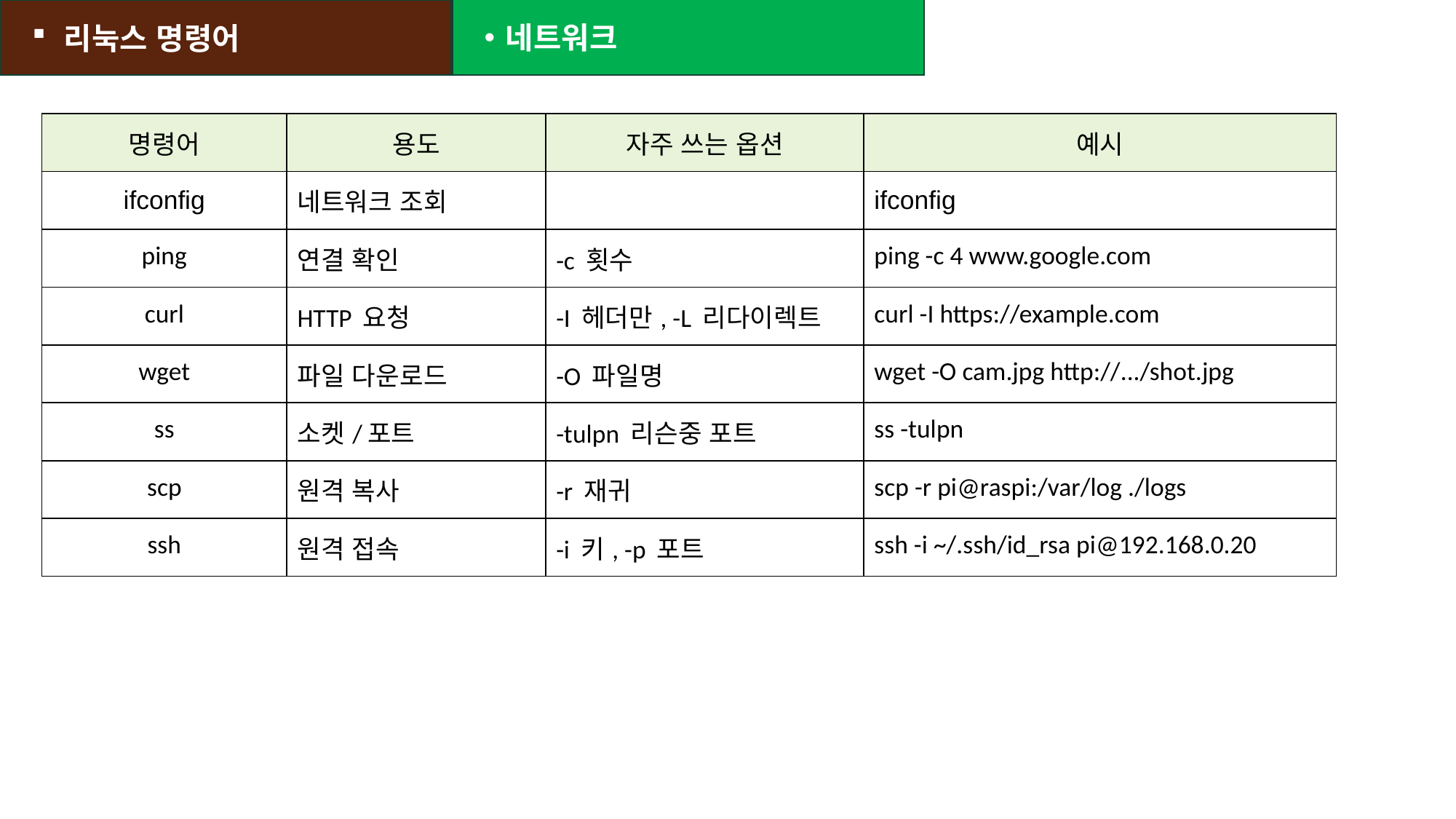

리눅스 명령어
네트워크
| 명령어 | 용도 | 자주 쓰는 옵션 | 예시 |
| --- | --- | --- | --- |
| ifconfig | 네트워크 조회 |  | ifconfig |
| ping | 연결 확인 | -c 횟수 | ping -c 4 www.google.com |
| curl | HTTP 요청 | -I 헤더만, -L 리다이렉트 | curl -I https://example.com |
| wget | 파일 다운로드 | -O 파일명 | wget -O cam.jpg http://.../shot.jpg |
| ss | 소켓/포트 | -tulpn 리슨중 포트 | ss -tulpn |
| scp | 원격 복사 | -r 재귀 | scp -r pi@raspi:/var/log ./logs |
| ssh | 원격 접속 | -i 키, -p 포트 | ssh -i ~/.ssh/id\_rsa pi@192.168.0.20 |